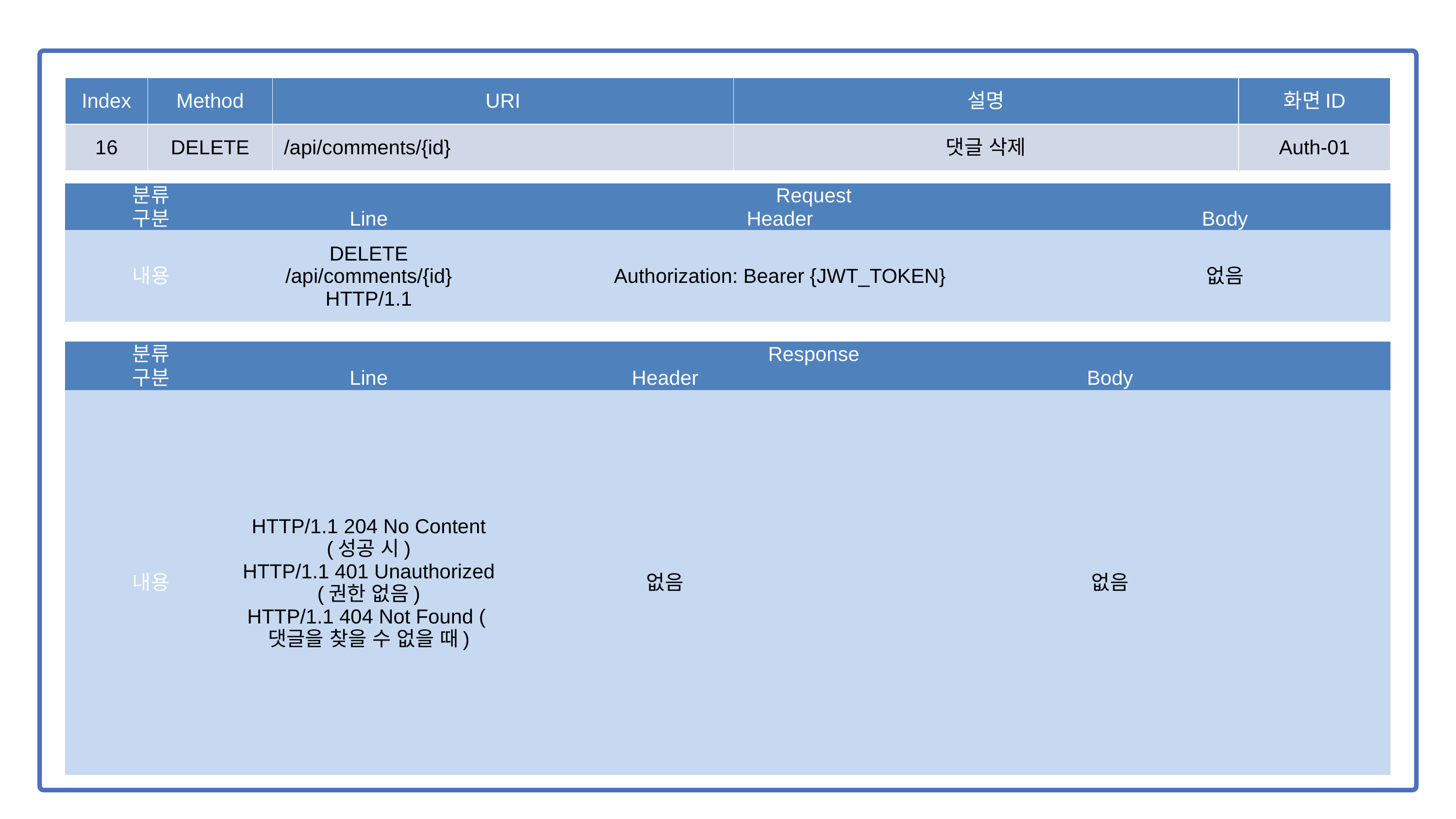

| Index | Method | URI | 설명 | 화면ID |
| --- | --- | --- | --- | --- |
| 16 | DELETE | /api/comments/{id} | 댓글 삭제 | Auth-01 |
| 분류 | Request |  |  |
| --- | --- | --- | --- |
| 구분 | Line | Header | Body |
| 내용 | DELETE /api/comments/{id} HTTP/1.1 | Authorization: Bearer {JWT\_TOKEN} | 없음 |
| 분류 | Response |  |  |
| --- | --- | --- | --- |
| 구분 | Line | Header | Body |
| 내용 | HTTP/1.1 204 No Content (성공 시) HTTP/1.1 401 Unauthorized (권한 없음) HTTP/1.1 404 Not Found (댓글을 찾을 수 없을 때) | 없음 | 없음 |